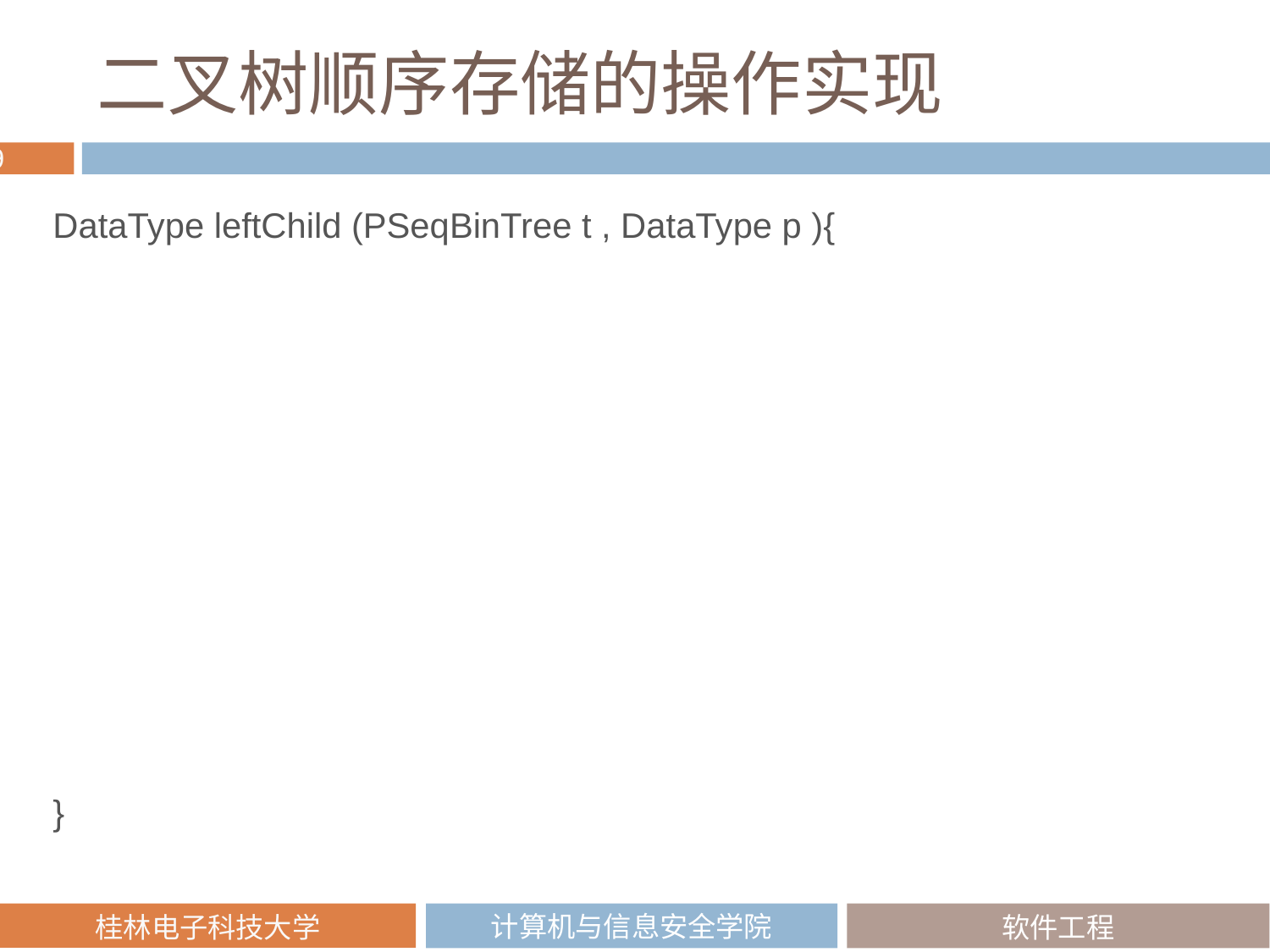

# 二叉树顺序存储的操作实现
DataType leftChild (PSeqBinTree t , DataType p ){

}